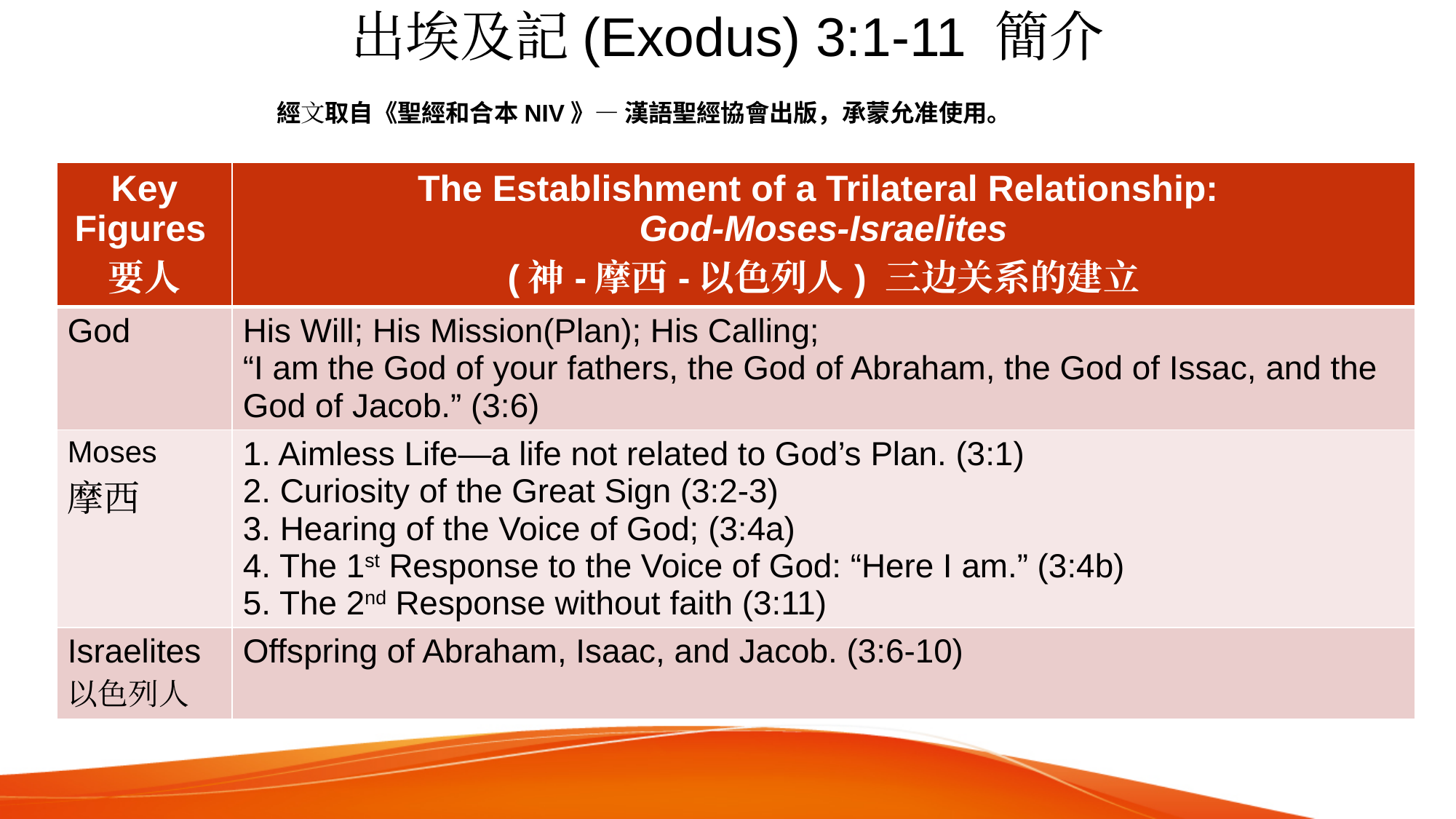

# 出埃及記(Exodus) 3:1-11 簡介
經文取自《聖經和合本NIV》— 漢語聖經協會出版，承蒙允准使用。
| Key Figures要人 | The Establishment of a Trilateral Relationship: God-Moses-Israelites (神-摩西-以色列人) 三边关系的建立 |
| --- | --- |
| God | His Will; His Mission(Plan); His Calling; “I am the God of your fathers, the God of Abraham, the God of Issac, and the God of Jacob.” (3:6) |
| Moses 摩西 | 1. Aimless Life—a life not related to God’s Plan. (3:1) 2. Curiosity of the Great Sign (3:2-3) 3. Hearing of the Voice of God; (3:4a) 4. The 1st Response to the Voice of God: “Here I am.” (3:4b) 5. The 2nd Response without faith (3:11) |
| Israelites 以色列人 | Offspring of Abraham, Isaac, and Jacob. (3:6-10) |